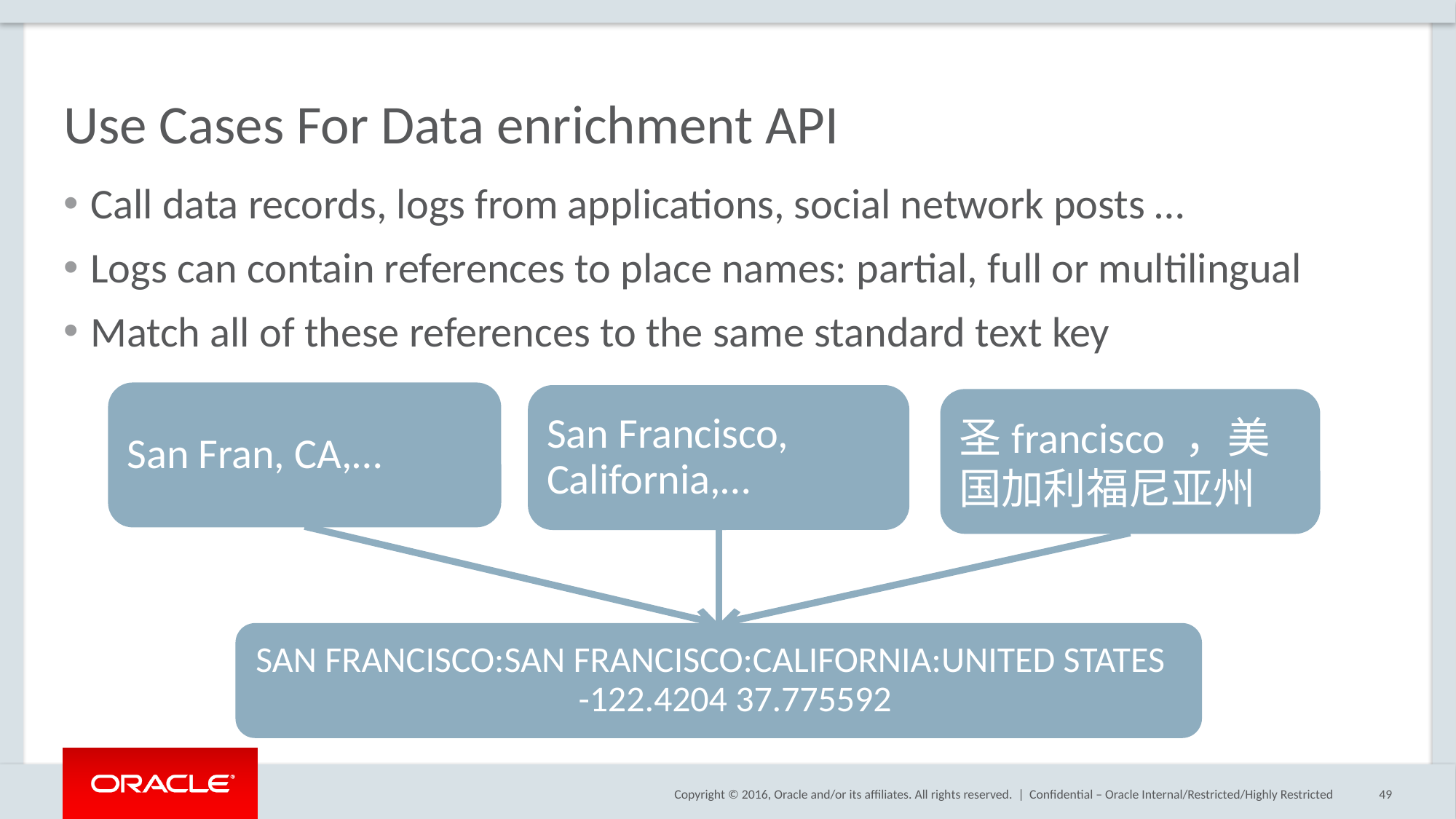

# Use Cases For Data enrichment API
Call data records, logs from applications, social network posts …
Logs can contain references to place names: partial, full or multilingual
Match all of these references to the same standard text key
San Fran, CA,…
San Francisco, California,…
圣francisco ，美国加利福尼亚州
SAN FRANCISCO:SAN FRANCISCO:CALIFORNIA:UNITED STATES        -122.4204 37.775592
Confidential – Oracle Internal/Restricted/Highly Restricted
49